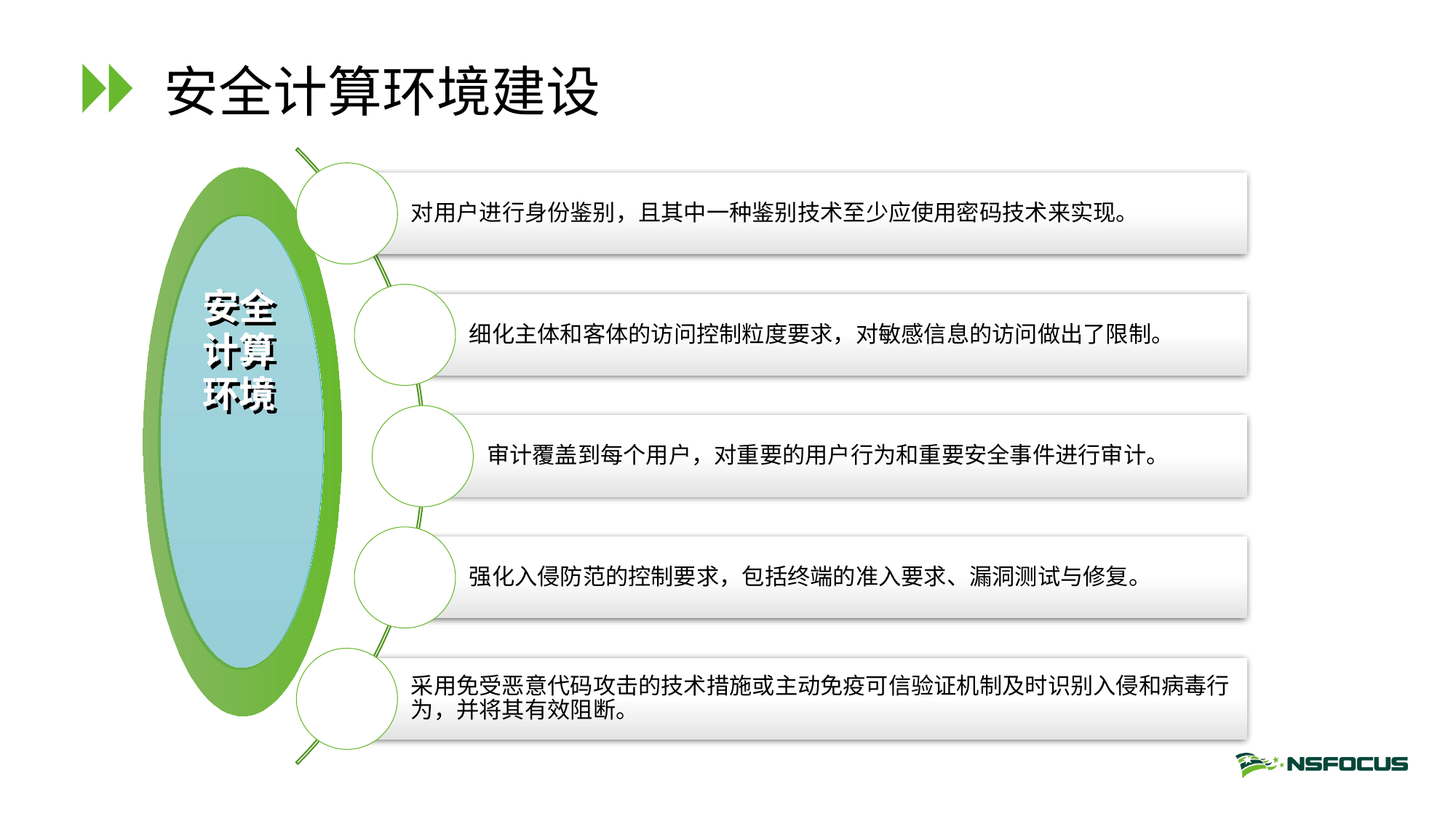

# 安全计算环境建设
对用户进行身份鉴别，且其中一种鉴别技术至少应使用密码技术来实现。
细化主体和客体的访问控制粒度要求，对敏感信息的访问做出了限制。
审计覆盖到每个用户，对重要的用户行为和重要安全事件进行审计。
强化入侵防范的控制要求，包括终端的准入要求、漏洞测试与修复。
采用免受恶意代码攻击的技术措施或主动免疫可信验证机制及时识别入侵和病毒行为，并将其有效阻断。

安全计算环境